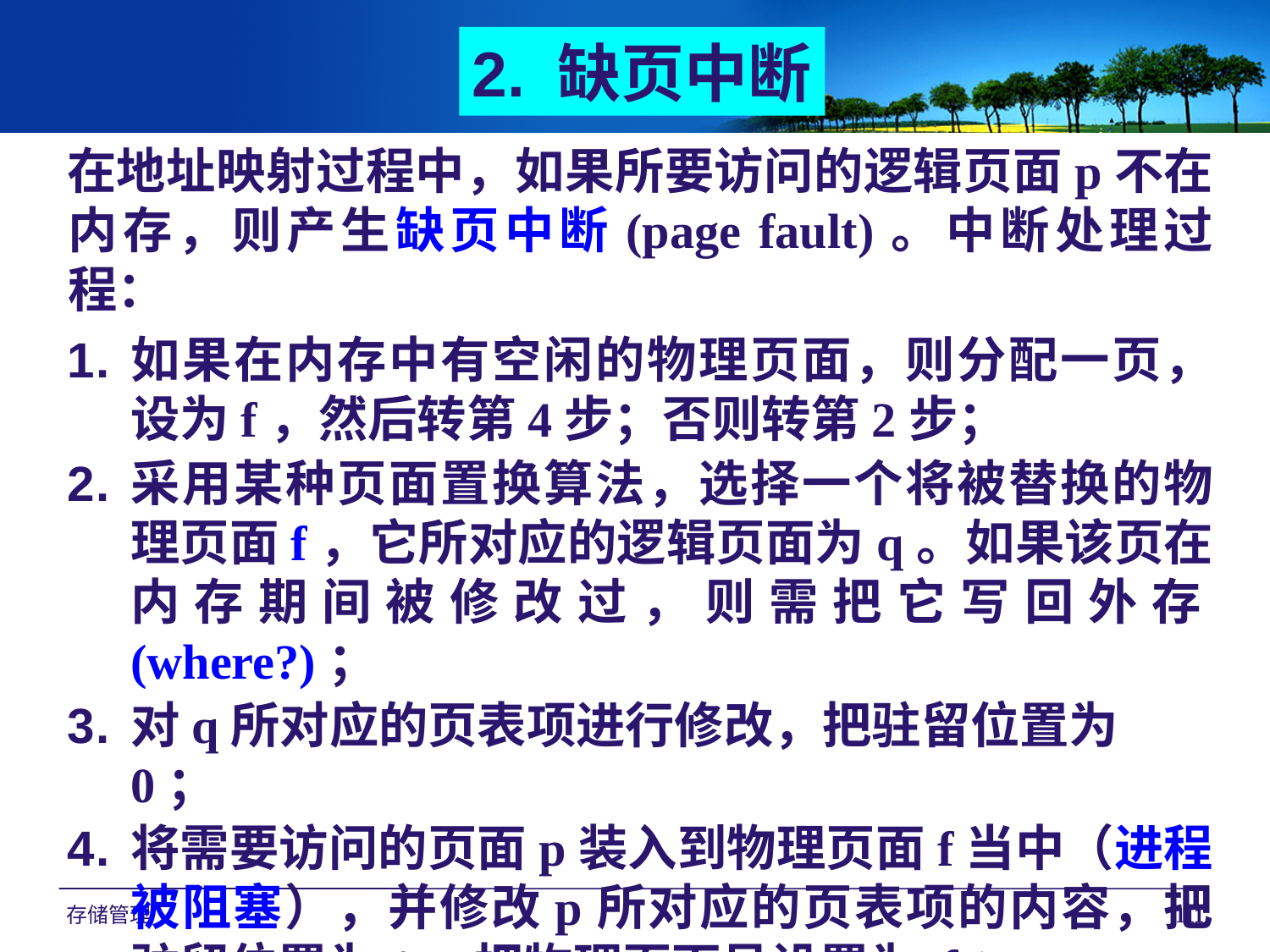

2. 缺页中断
在地址映射过程中，如果所要访问的逻辑页面p不在内存，则产生缺页中断(page fault)。中断处理过程：
如果在内存中有空闲的物理页面，则分配一页，设为f，然后转第4步；否则转第2步；
采用某种页面置换算法，选择一个将被替换的物理页面f，它所对应的逻辑页面为q。如果该页在内存期间被修改过，则需把它写回外存(where?)；
对q所对应的页表项进行修改，把驻留位置为0；
将需要访问的页面p装入到物理页面f当中（进程被阻塞），并修改p所对应的页表项的内容，把驻留位置为1，把物理页面号设置为 f；
重新运行被中断的指令（PC不变）。
存储管理
111